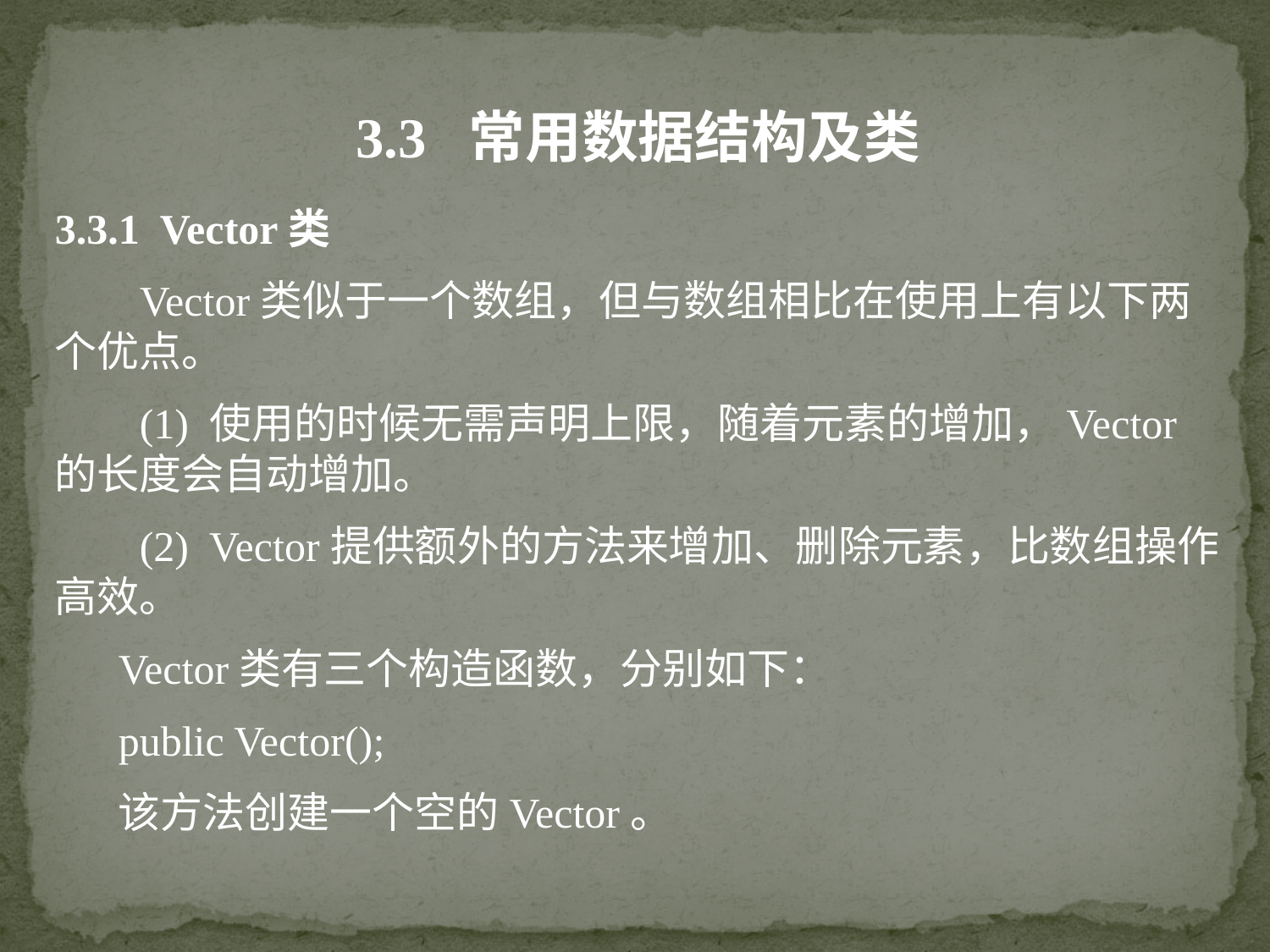

3.3  常用数据结构及类
3.3.1  Vector类
        Vector类似于一个数组，但与数组相比在使用上有以下两个优点。
        (1) 使用的时候无需声明上限，随着元素的增加，Vector的长度会自动增加。
        (2)  Vector提供额外的方法来增加、删除元素，比数组操作高效。
Vector类有三个构造函数，分别如下：
public Vector();
该方法创建一个空的Vector。